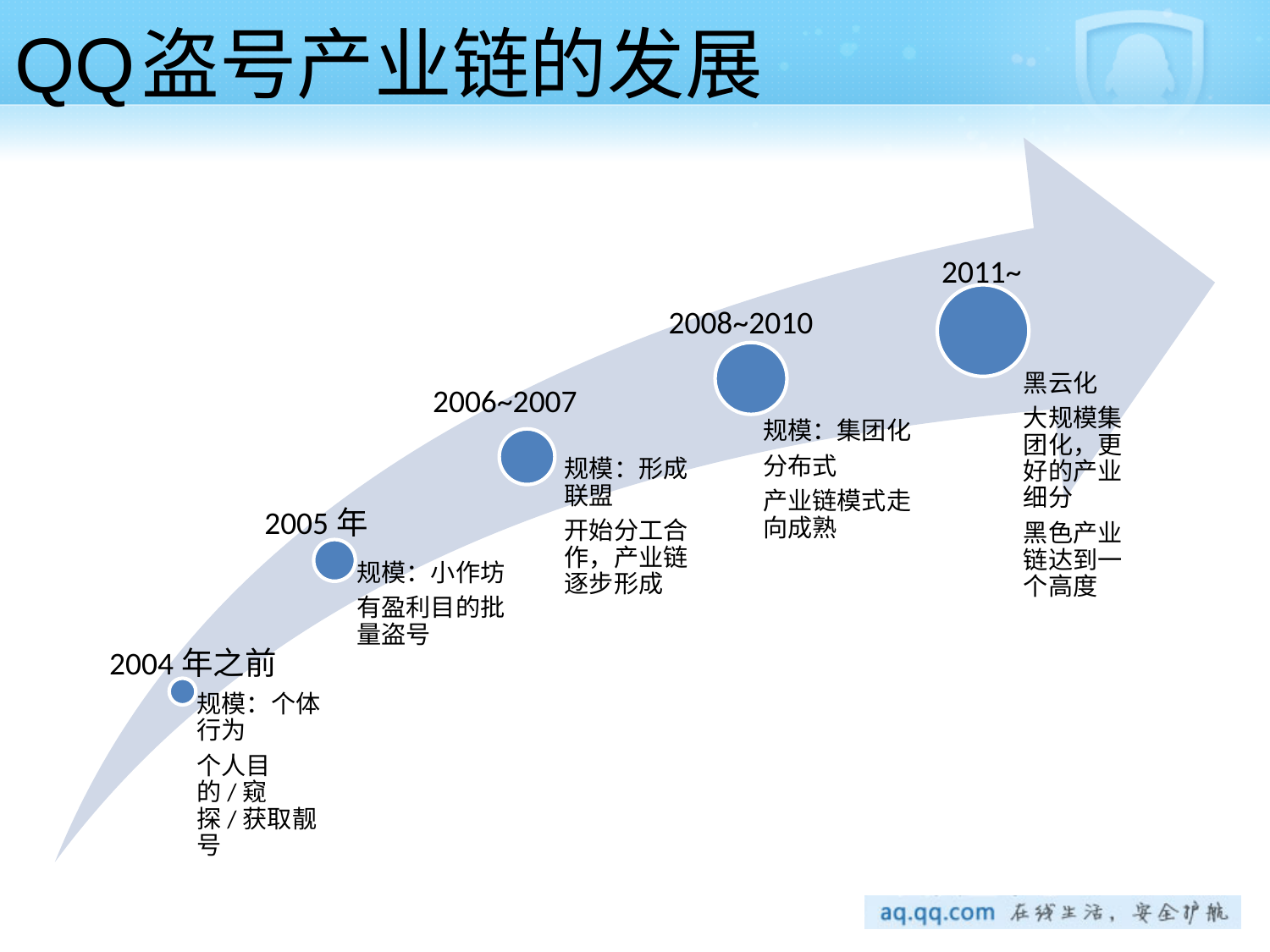

# QQ	盗号产业链的发展
规模：个体行为
个人目的/窥探/获取靓号
规模：小作坊
有盈利目的批量盗号
规模：形成联盟
开始分工合作，产业链逐步形成

规模：集团化
分布式
产业链模式走向成熟

黑云化
大规模集团化，更好的产业细分
黑色产业链达到一个高度
2011~
2008~2010
2006~2007
2005年
2004年之前